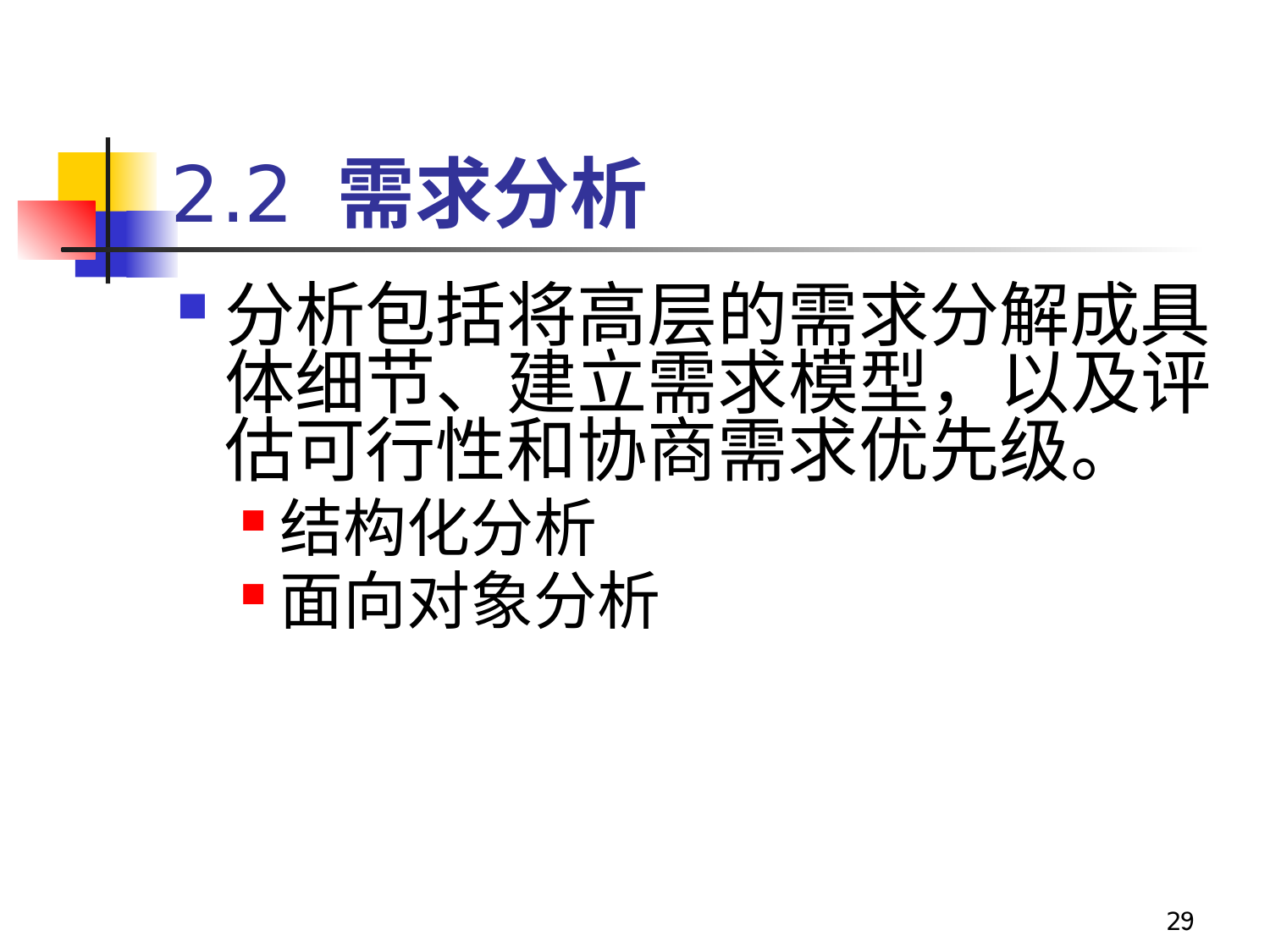

# 2.2 需求分析
分析包括将高层的需求分解成具体细节、建立需求模型，以及评估可行性和协商需求优先级。
结构化分析
面向对象分析

29